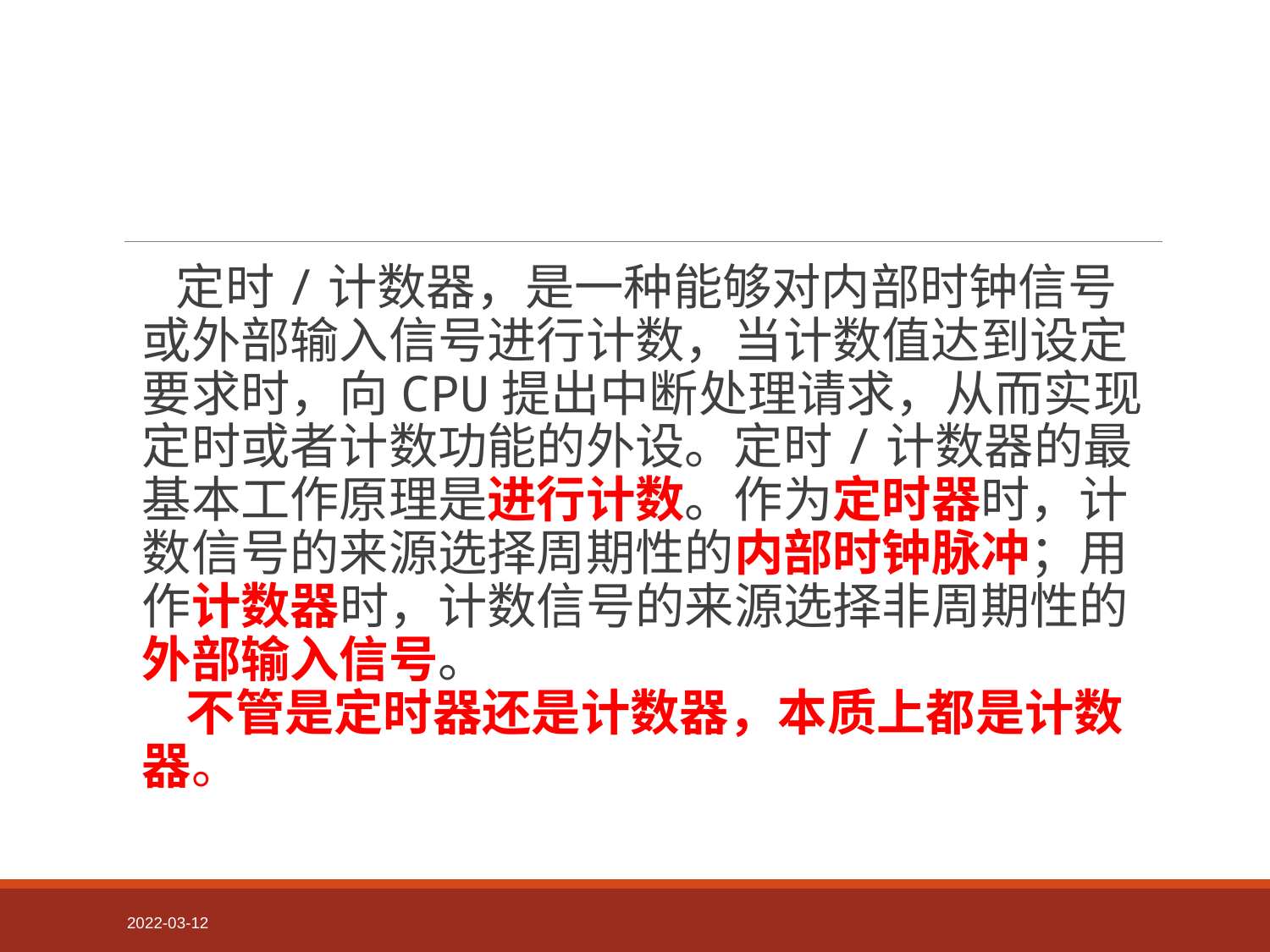

#
  定时/计数器，是一种能够对内部时钟信号或外部输入信号进行计数，当计数值达到设定要求时，向CPU提出中断处理请求，从而实现定时或者计数功能的外设。定时/计数器的最基本工作原理是进行计数。作为定时器时，计数信号的来源选择周期性的内部时钟脉冲；用作计数器时，计数信号的来源选择非周期性的外部输入信号。
    不管是定时器还是计数器，本质上都是计数器。
2022-03-12